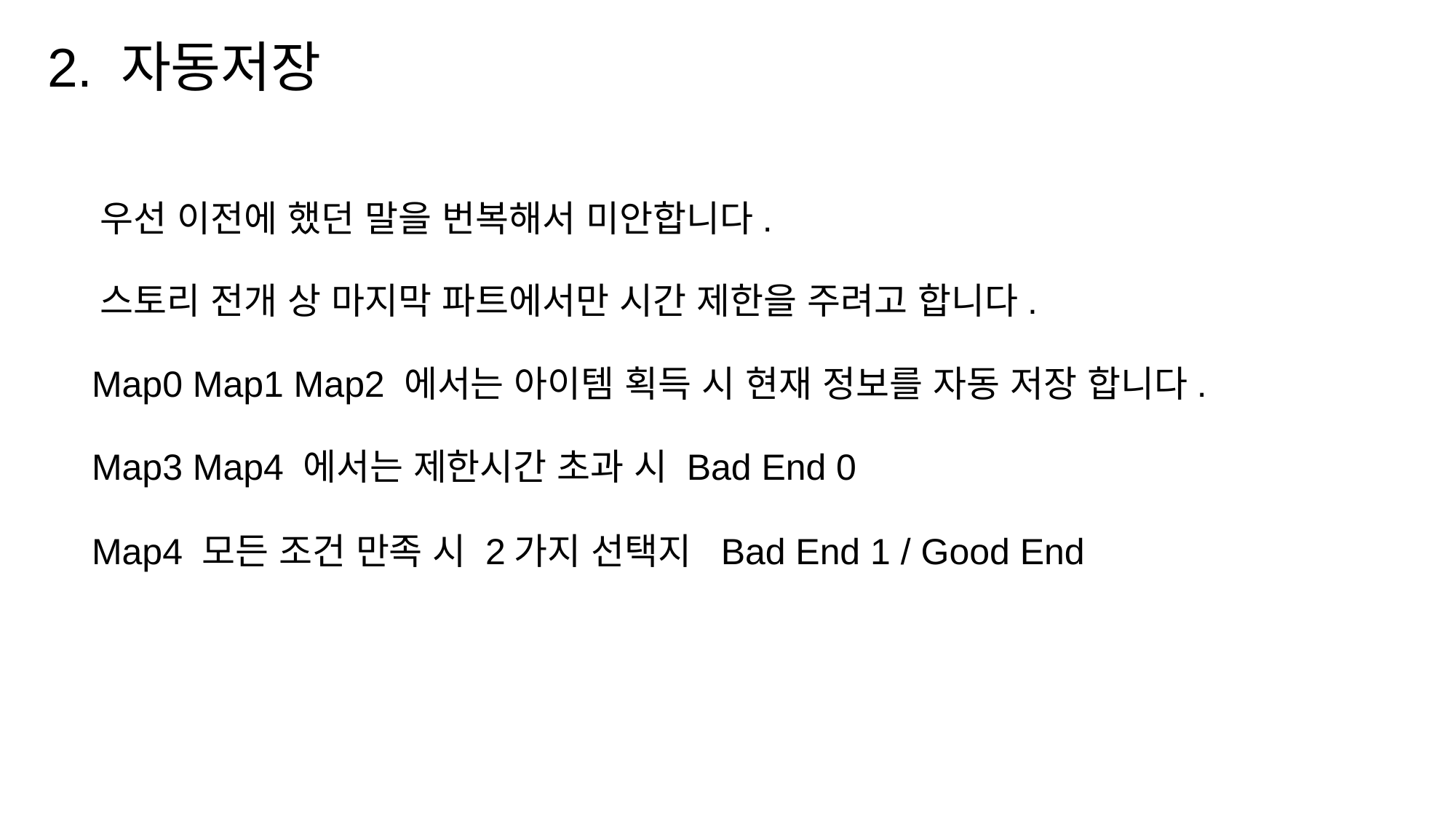

# 2. 자동저장
 우선 이전에 했던 말을 번복해서 미안합니다.

 스토리 전개 상 마지막 파트에서만 시간 제한을 주려고 합니다.

 Map0 Map1 Map2 에서는 아이템 획득 시 현재 정보를 자동 저장 합니다.

 Map3 Map4 에서는 제한시간 초과 시 Bad End 0

 Map4 모든 조건 만족 시 2가지 선택지  Bad End 1 / Good End